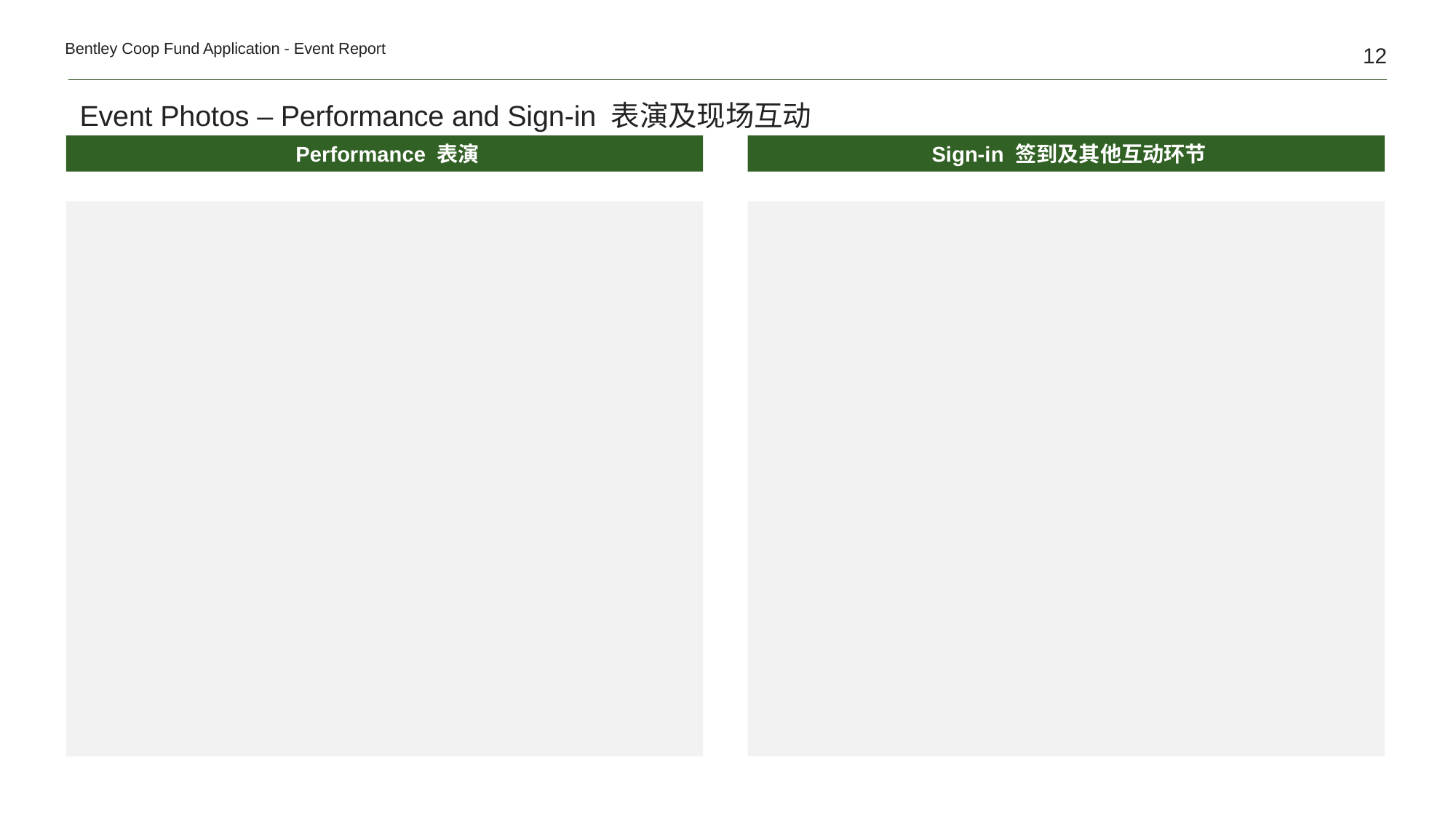

12
Bentley Coop Fund Application - Event Report
Event Photos – Performance and Sign-in 表演及现场互动
 Performance 表演
 Sign-in 签到及其他互动环节